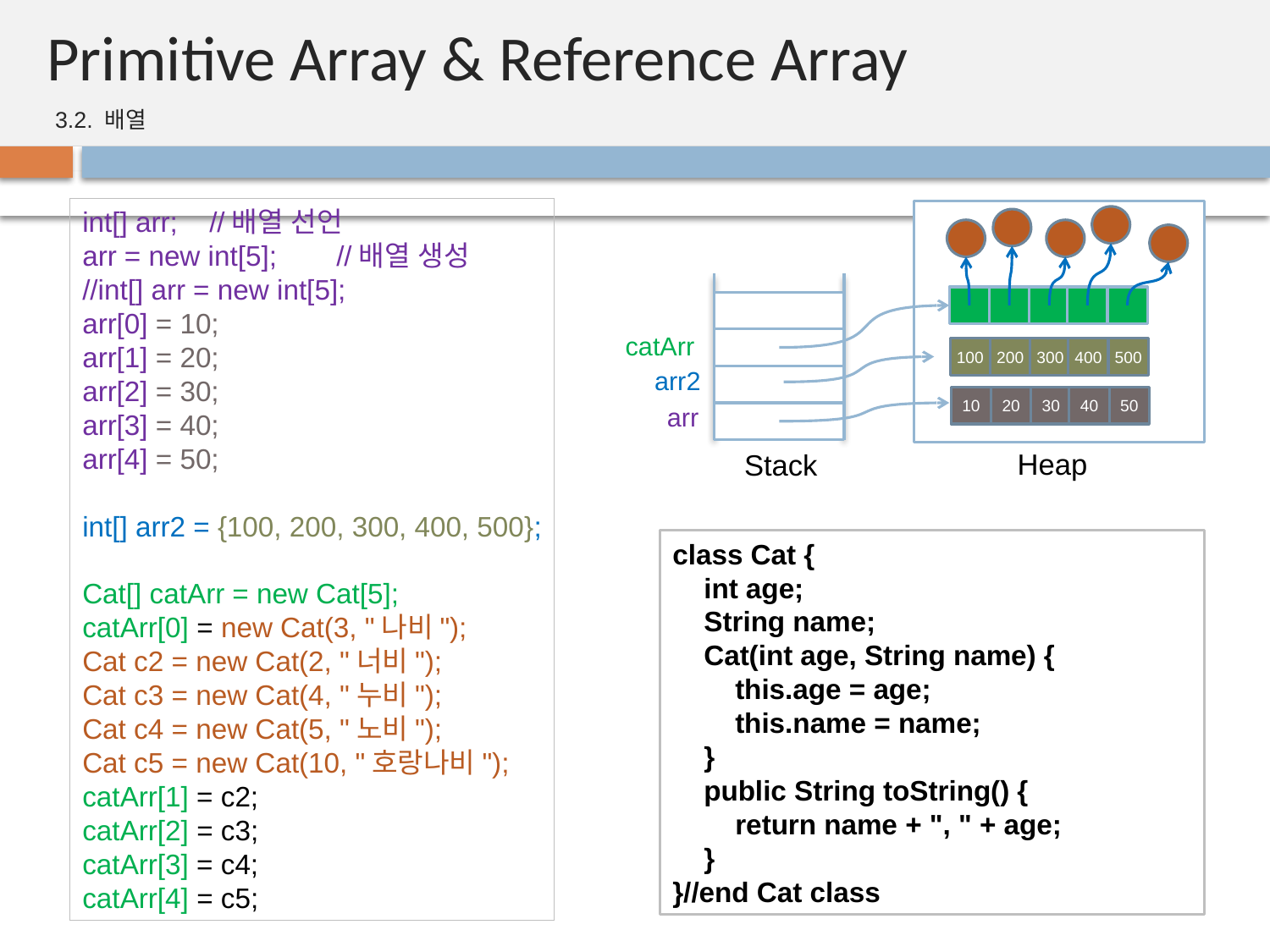

# Primitive Array & Reference Array
3.2. 배열
int[] arr;	//배열 선언
arr = new int[5];	//배열 생성
//int[] arr = new int[5];
arr[0] = 10;
arr[1] = 20;
arr[2] = 30;
arr[3] = 40;
arr[4] = 50;

int[] arr2 = {100, 200, 300, 400, 500};

Cat[] catArr = new Cat[5];
catArr[0] = new Cat(3, "나비");
Cat c2 = new Cat(2, "너비");
Cat c3 = new Cat(4, "누비");
Cat c4 = new Cat(5, "노비");
Cat c5 = new Cat(10, "호랑나비");
catArr[1] = c2;
catArr[2] = c3;
catArr[3] = c4;
catArr[4] = c5;

catArr

100
200
300
400
500
arr2

10
20
30
40
50
arr

Heap
Stack
class Cat {
    int age;
    String name;
    Cat(int age, String name) {
        this.age = age;
        this.name = name;
    }
    public String toString() {
        return name + ", " + age;
    }
}//end Cat class